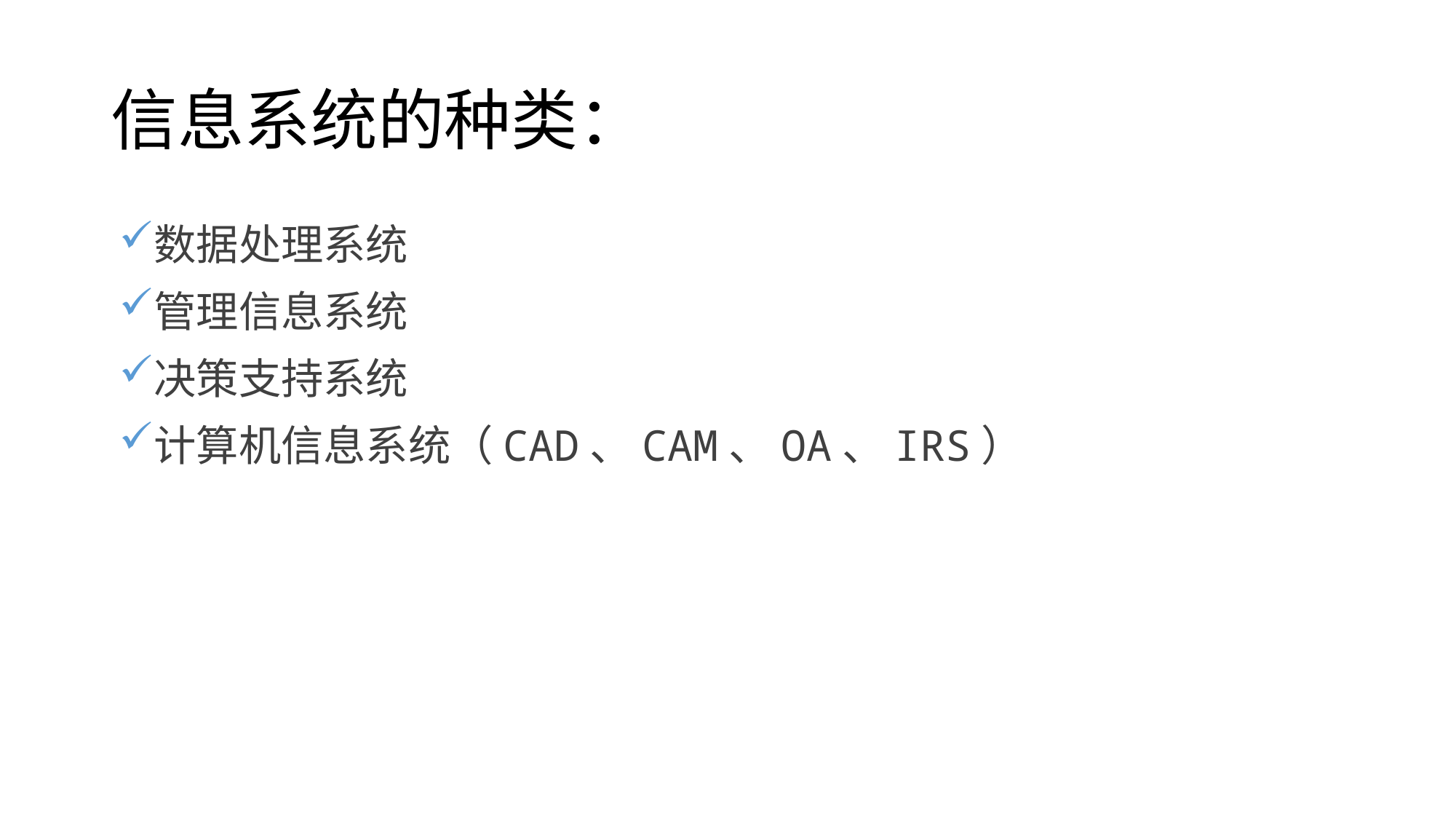

# 信息系统的种类：
数据处理系统
管理信息系统
决策支持系统
计算机信息系统（CAD、CAM、OA、IRS）